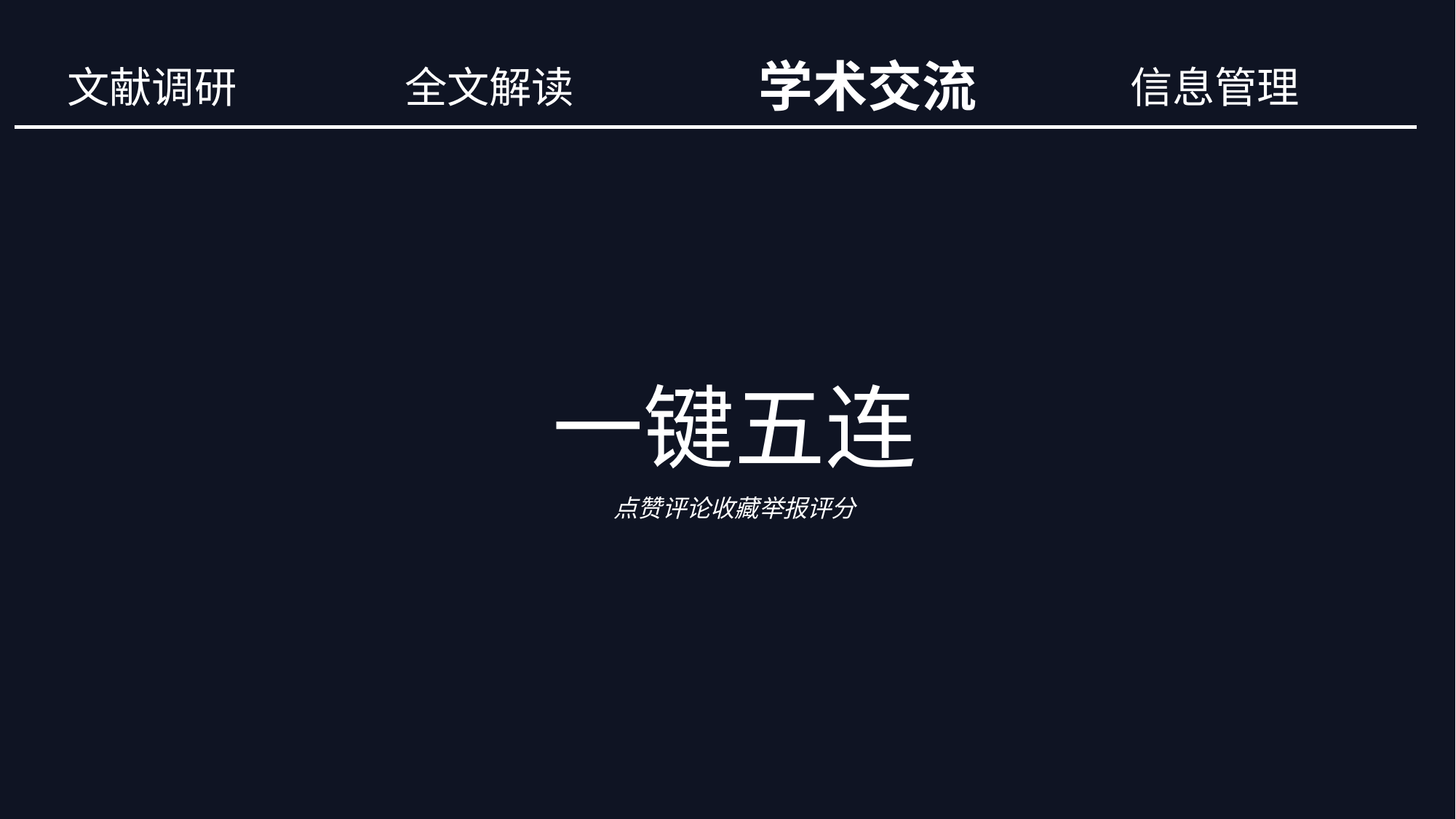

全文解读
学术交流
信息管理
# 文献调研

一键五连
点赞评论收藏举报评分